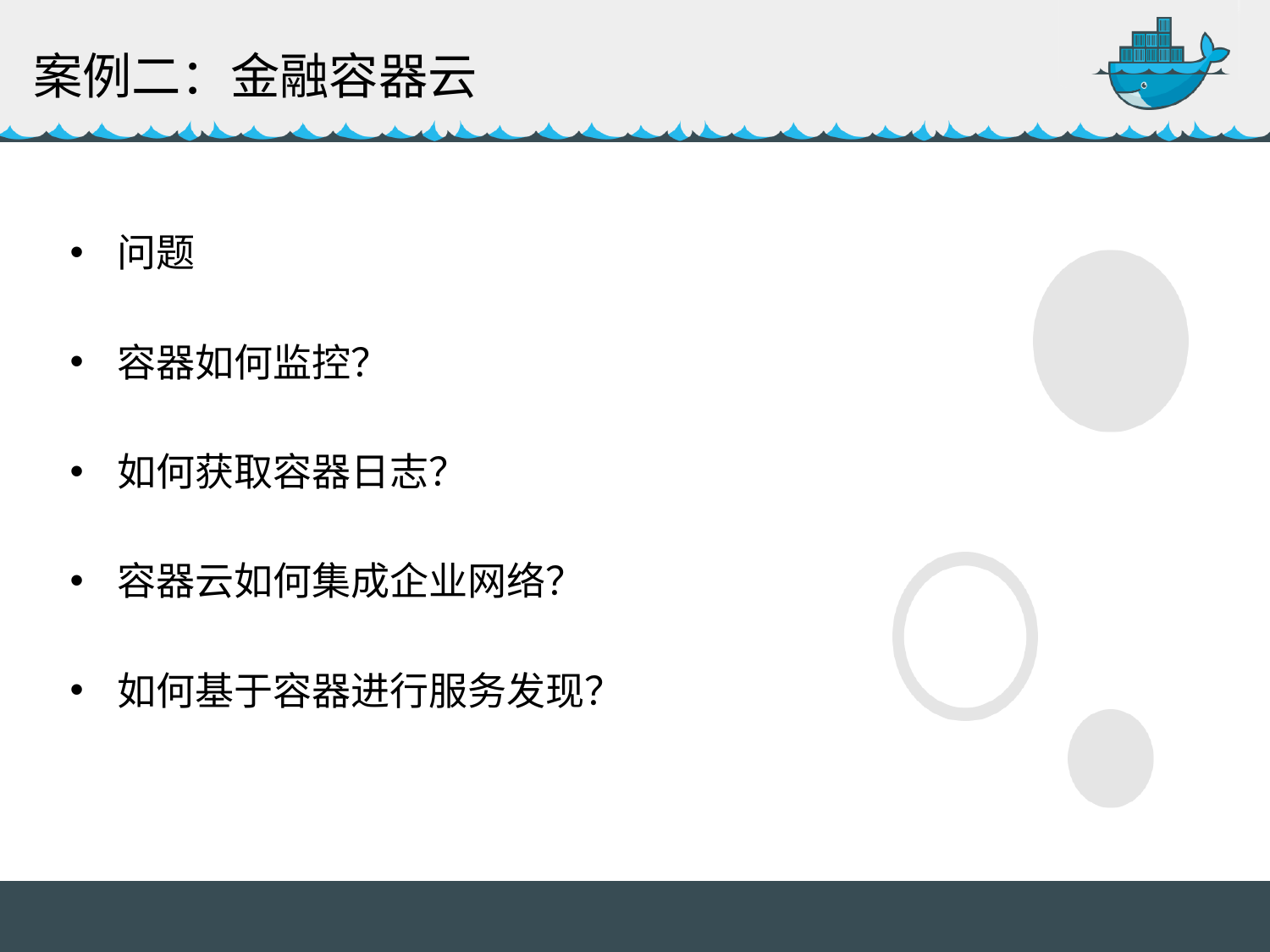

案例二：金融容器云
问题

容器如何监控？

如何获取容器日志？

容器云如何集成企业网络？

如何基于容器进行服务发现？